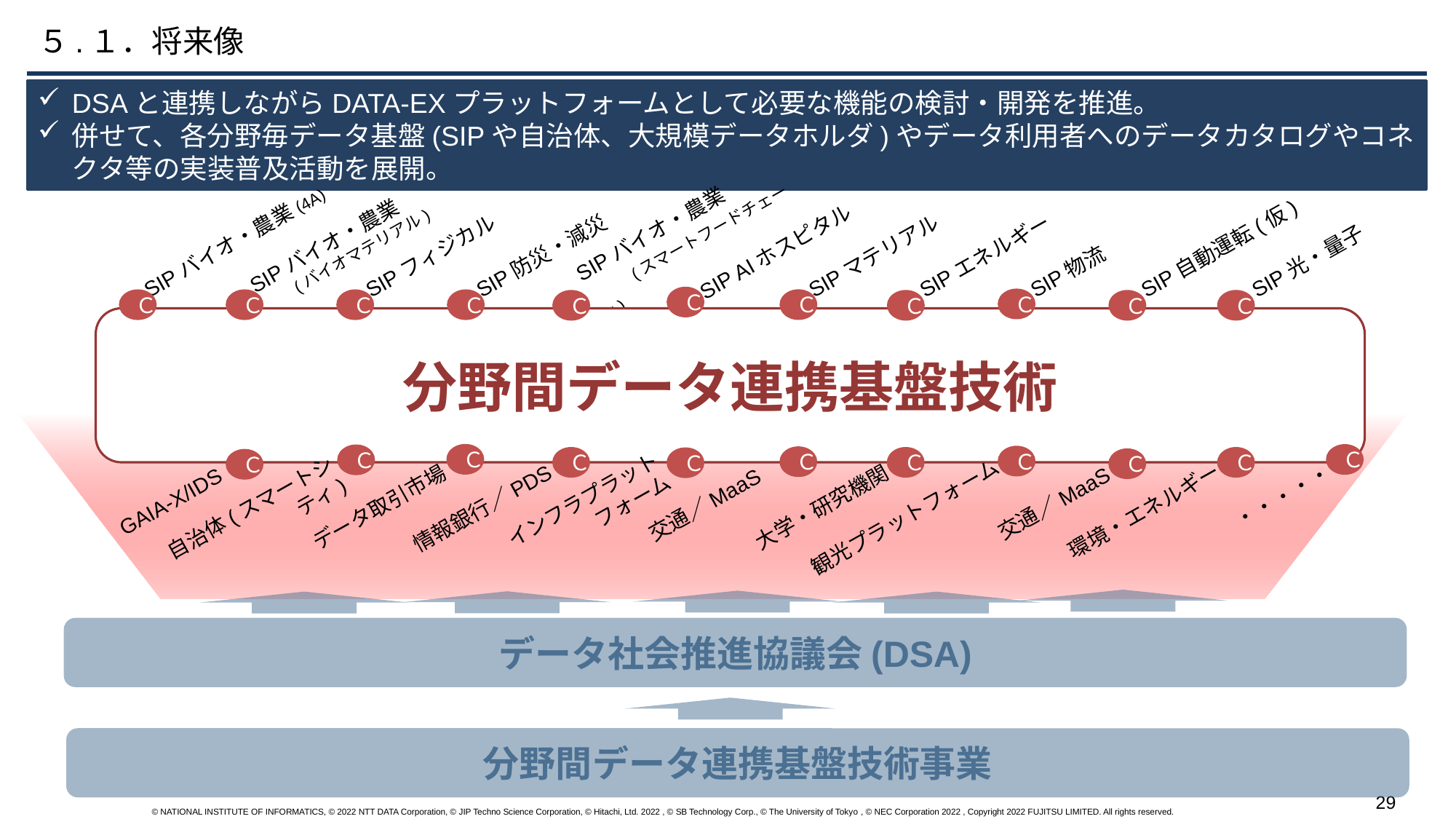

５.１．将来像
DSAと連携しながらDATA-EXプラットフォームとして必要な機能の検討・開発を推進。
併せて、各分野毎データ基盤(SIPや自治体、大規模データホルダ)やデータ利用者へのデータカタログやコネクタ等の実装普及活動を展開。
SIPバイオ・農業
　　(スマートフードチェーン)
SIPバイオ・農業
　　(バイオマテリアル)
SIPバイオ・農業(4A)
SIPフィジカル
SIP防災・減災
SIPマテリアル
SIPエネルギー
SIP物流
SIP自動運転(仮)
SIP光・量子
SIP AIホスピタル
Ｃ
Ｃ
Ｃ
Ｃ
Ｃ
Ｃ
Ｃ
Ｃ
Ｃ
Ｃ
Ｃ
分野間データ連携基盤技術

Ｃ
Ｃ
Ｃ
Ｃ
Ｃ
Ｃ
Ｃ
Ｃ
Ｃ
Ｃ
Ｃ

インフラプラットフォーム
観光プラットフォーム
環境・エネルギー
・・・・・
情報銀行／PDS
大学・研究機関
データ取引市場
GAIA-X/IDS
自治体(スマートシティ)
交通／MaaS
交通／MaaS

データ社会推進協議会(DSA)

分野間データ連携基盤技術事業